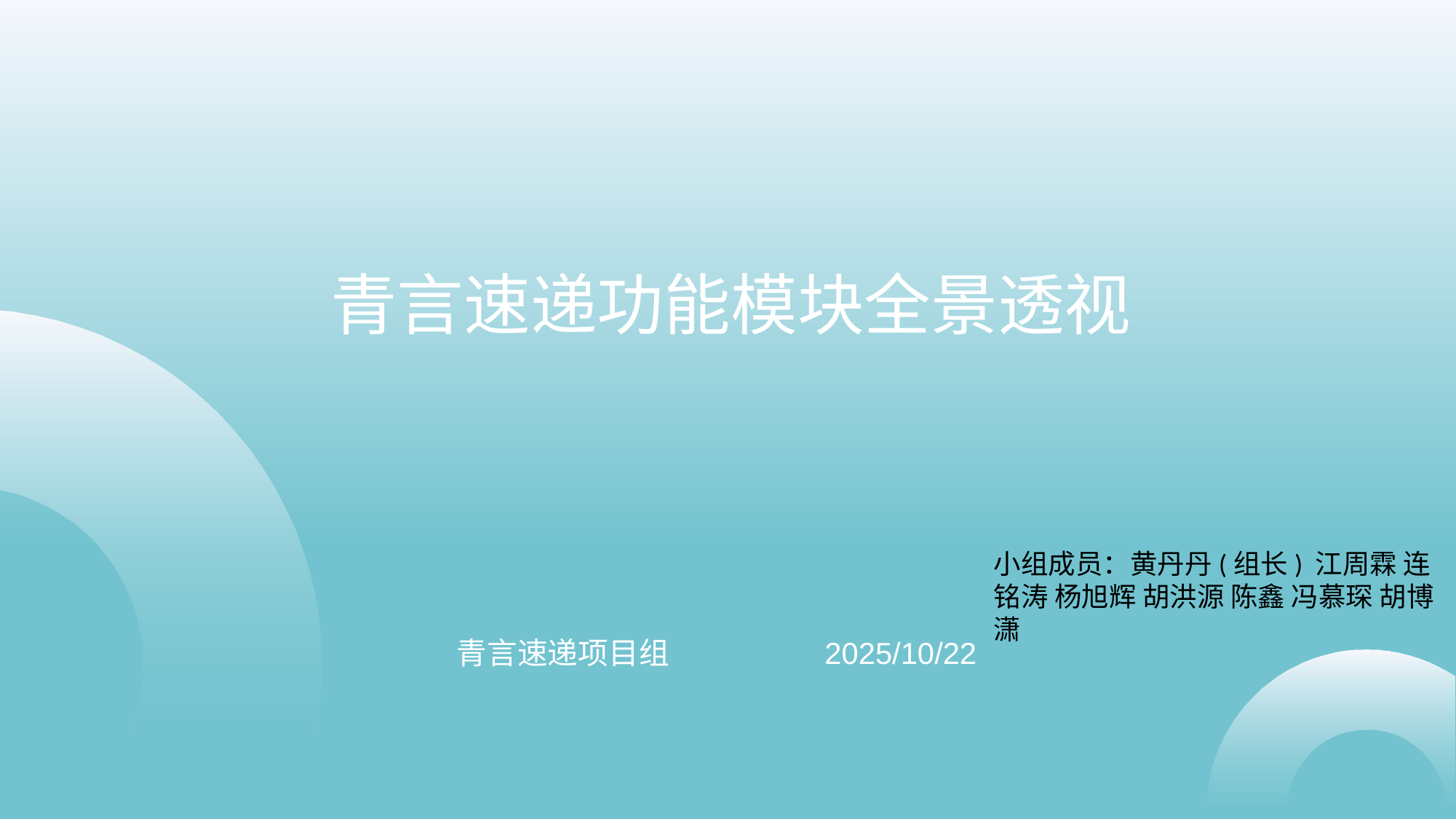

青言速递功能模块全景透视

小组成员：黄丹丹(组长) 江周霖 连铭涛 杨旭辉 胡洪源 陈鑫 冯慕琛 胡博潇
青言速递项目组
2025/10/22